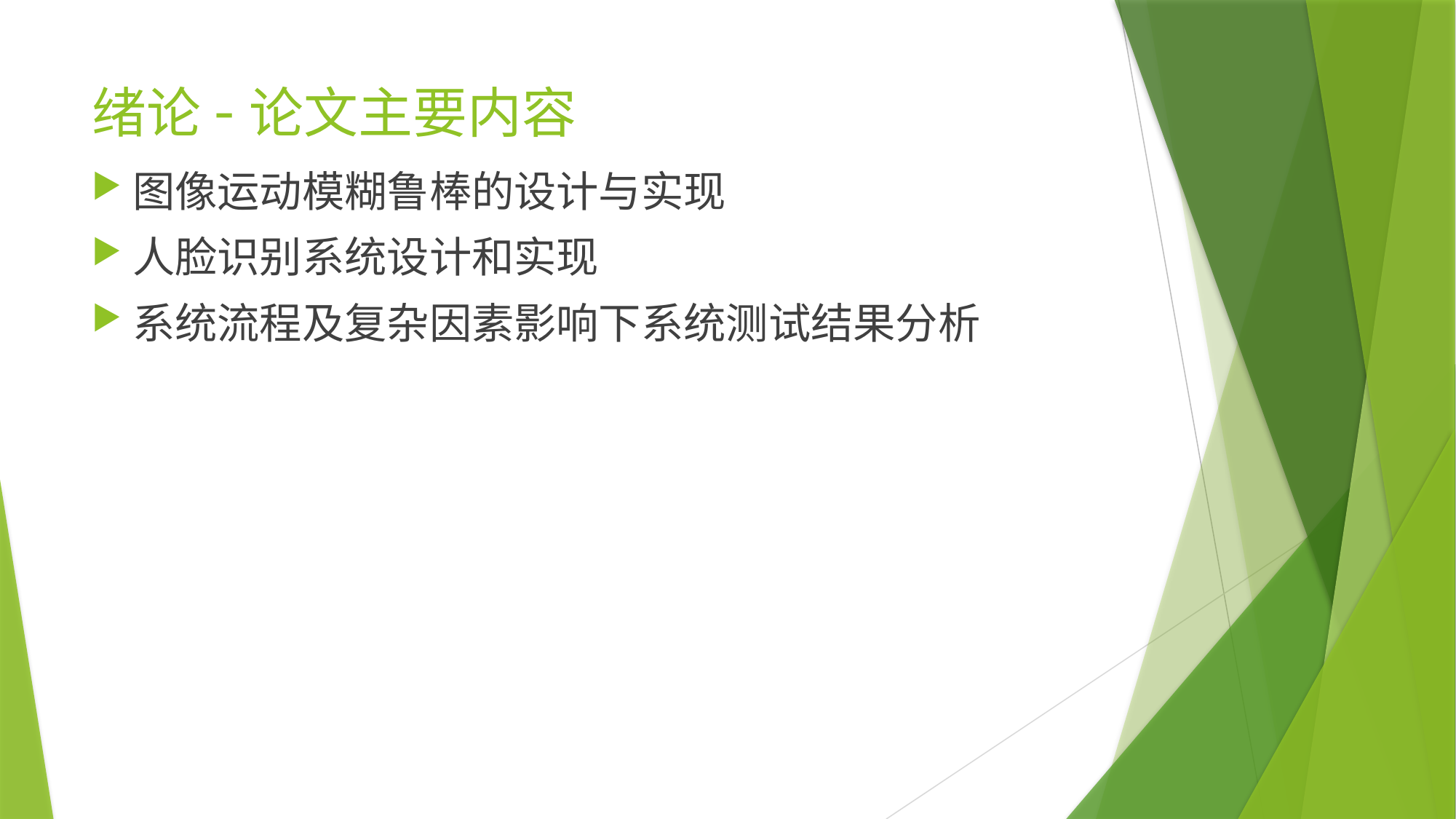

# 绪论-论文主要内容
图像运动模糊鲁棒的设计与实现
人脸识别系统设计和实现
系统流程及复杂因素影响下系统测试结果分析